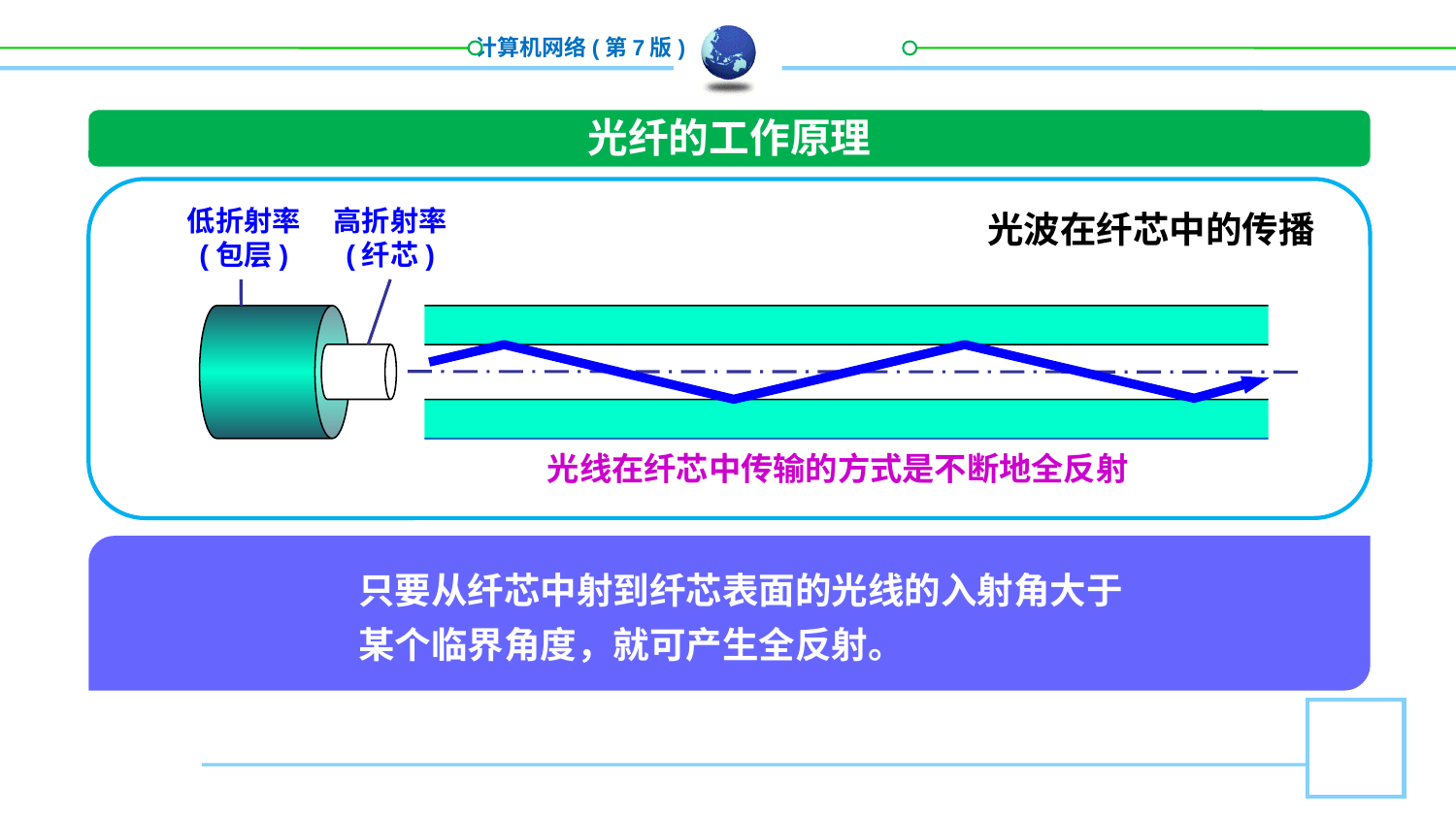

光纤的工作原理

低折射率
(包层)
高折射率
(纤芯)

光线在纤芯中传输的方式是不断地全反射
光波在纤芯中的传播

只要从纤芯中射到纤芯表面的光线的入射角大于某个临界角度，就可产生全反射。